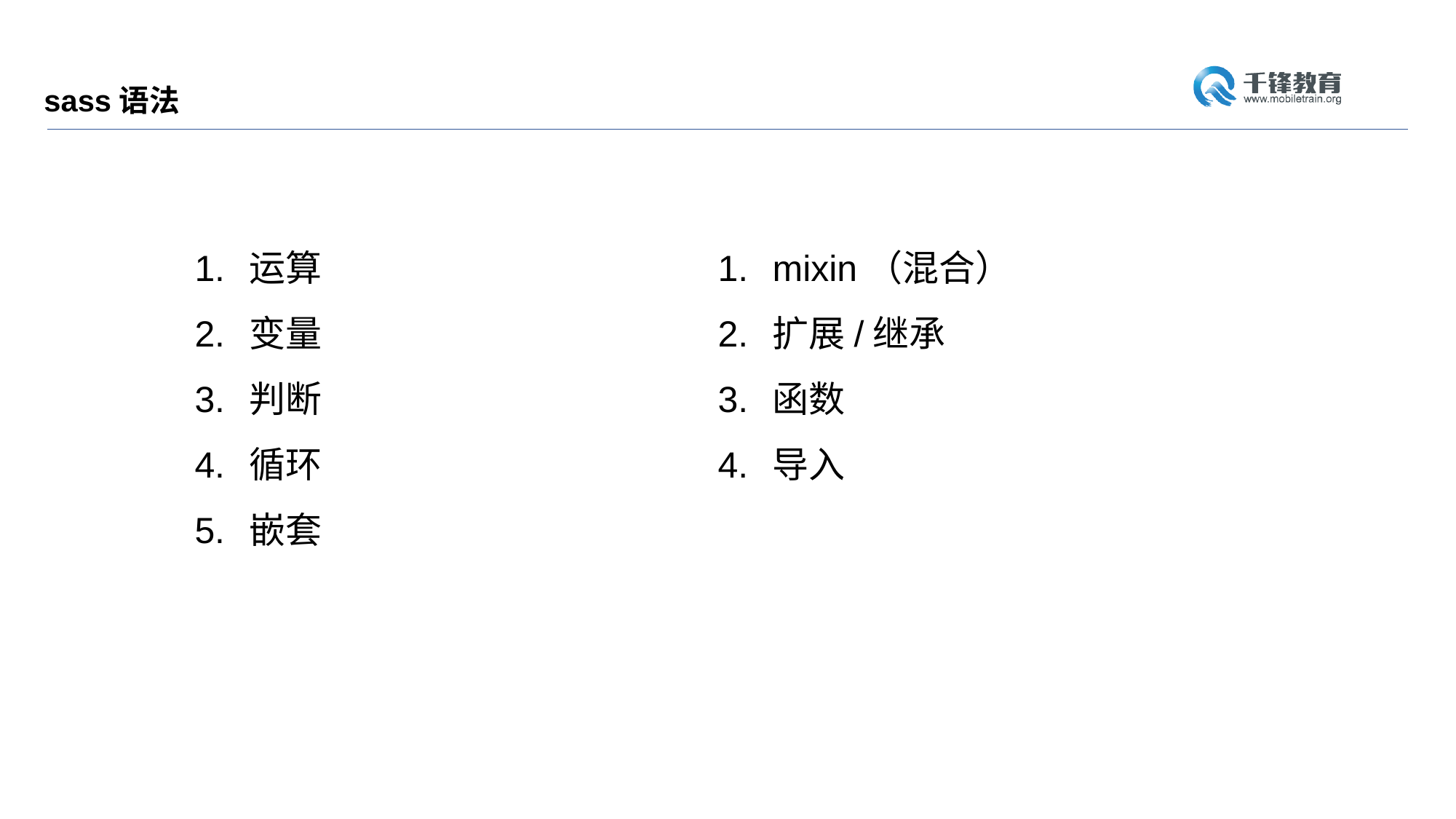

sass语法

运算
变量
判断
循环
嵌套
mixin（混合）
扩展/继承
函数
导入